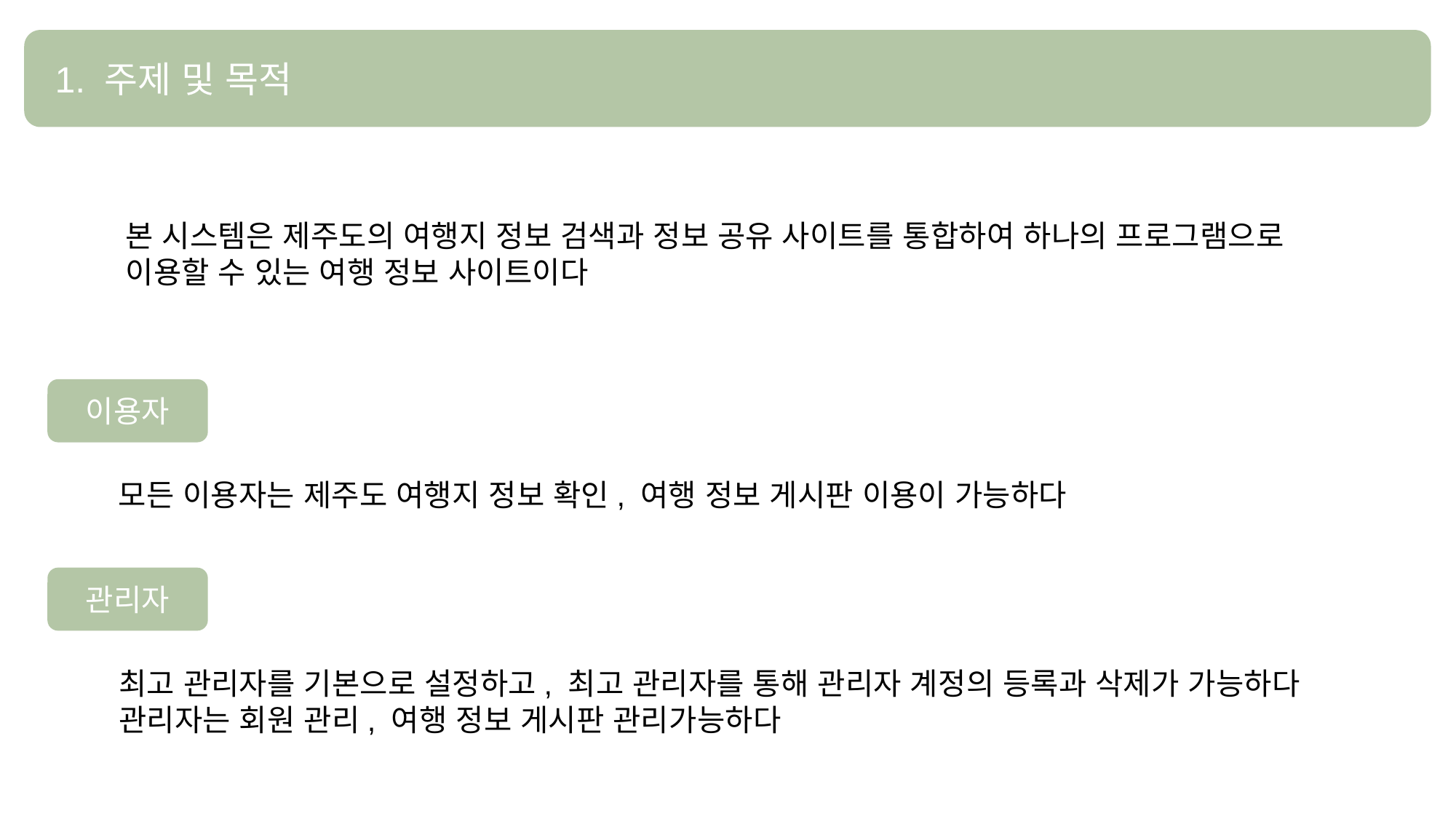

1. 주제 및 목적
본 시스템은 제주도의 여행지 정보 검색과 정보 공유 사이트를 통합하여 하나의 프로그램으로
이용할 수 있는 여행 정보 사이트이다

이용자
모든 이용자는 제주도 여행지 정보 확인, 여행 정보 게시판 이용이 가능하다

관리자
최고 관리자를 기본으로 설정하고, 최고 관리자를 통해 관리자 계정의 등록과 삭제가 가능하다
관리자는 회원 관리, 여행 정보 게시판 관리가능하다